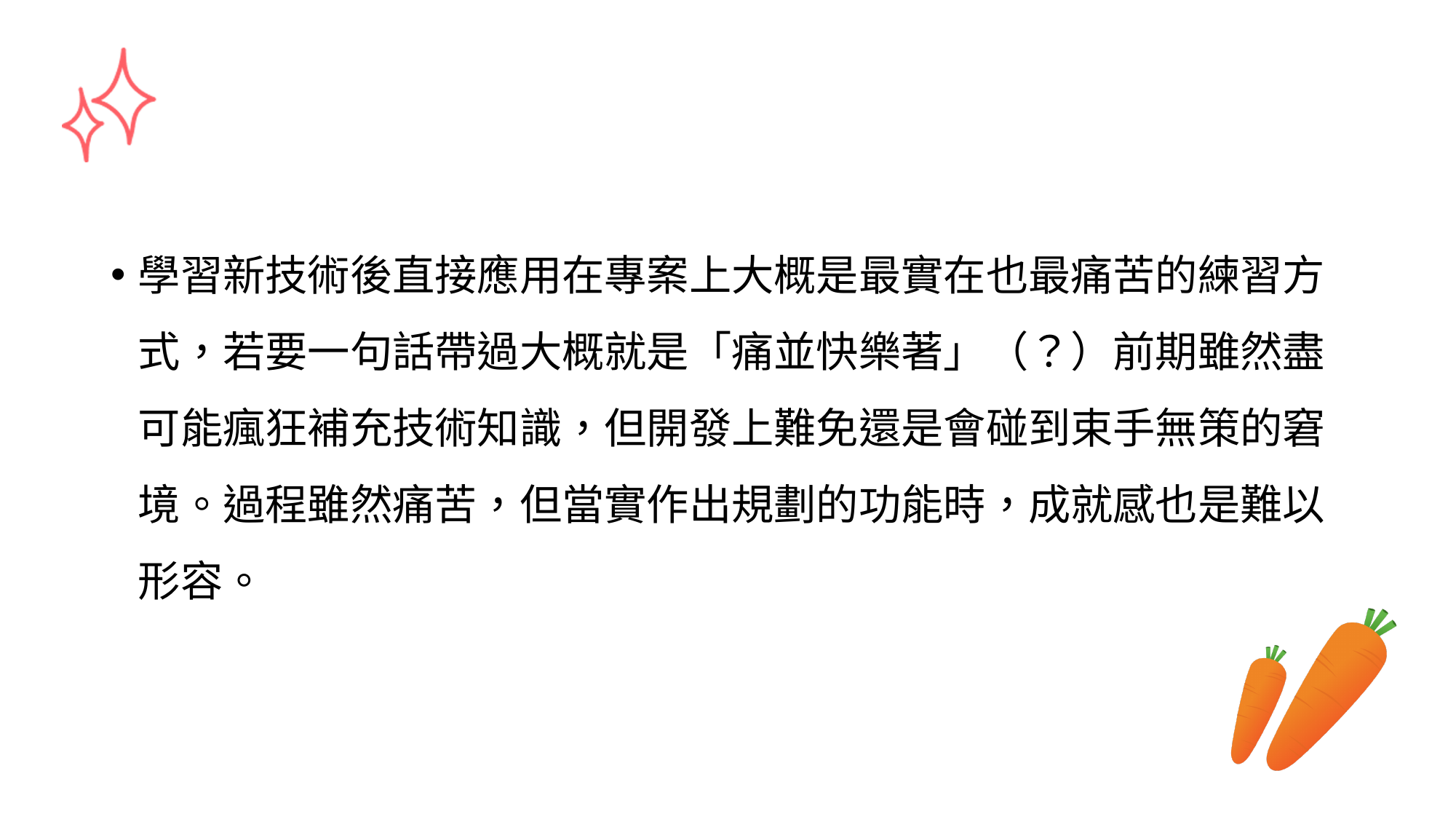

#
學習新技術後直接應用在專案上大概是最實在也最痛苦的練習方式，若要一句話帶過大概就是「痛並快樂著」（？）前期雖然盡可能瘋狂補充技術知識，但開發上難免還是會碰到束手無策的窘境。過程雖然痛苦，但當實作出規劃的功能時，成就感也是難以形容。